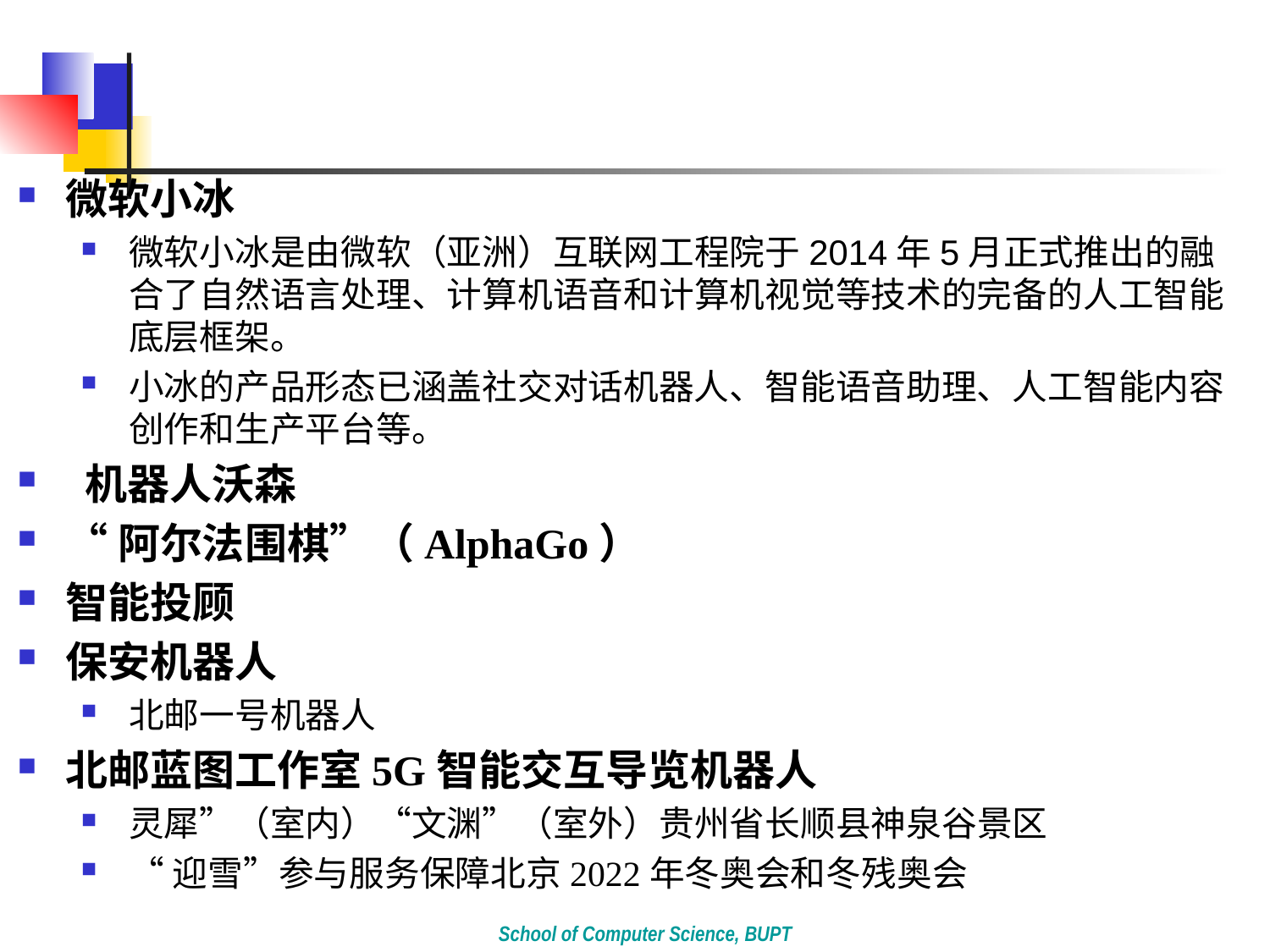

#
微软小冰
微软小冰是由微软（亚洲）互联网工程院于2014年5月正式推出的融合了自然语言处理、计算机语音和计算机视觉等技术的完备的人工智能底层框架。
小冰的产品形态已涵盖社交对话机器人、智能语音助理、人工智能内容创作和生产平台等。
 机器人沃森
“阿尔法围棋”（AlphaGo）
智能投顾
保安机器人
北邮一号机器人
北邮蓝图工作室5G智能交互导览机器人
灵犀”（室内）“文渊”（室外）贵州省长顺县神泉谷景区
“迎雪”参与服务保障北京2022年冬奥会和冬残奥会

School of Computer Science, BUPT
34